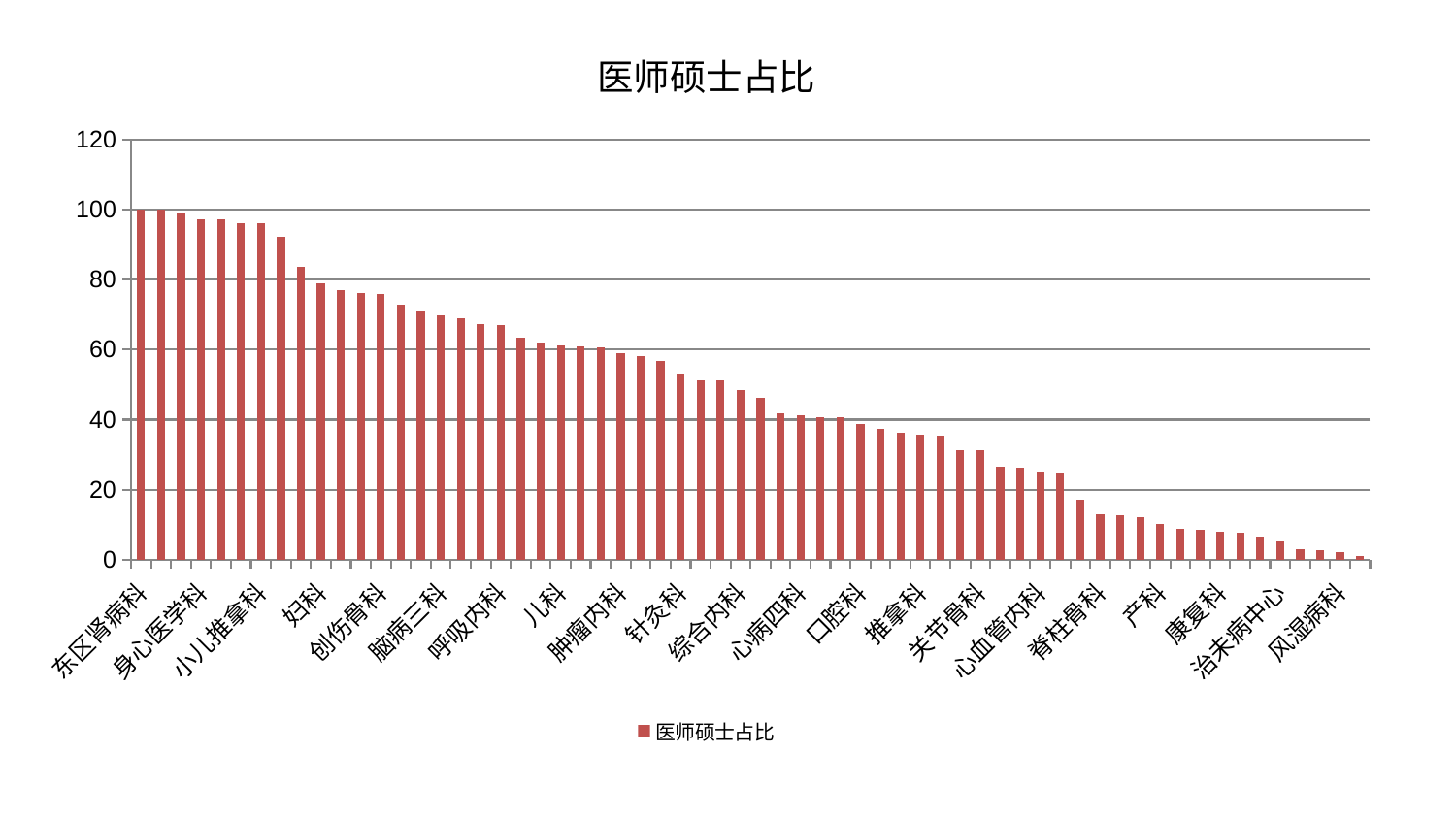

### Chart: 医师硕士占比

| Category | 医师硕士占比 |
|---|---|
| 东区肾病科 | 100.0 |
| 运动损伤骨科 | 99.88994274316609 |
| 脑病一科 | 98.94446892453877 |
| 身心医学科 | 97.29400803175437 |
| 西区重症医学科 | 97.24967914808566 |
| 东区重症医学科 | 96.22052077182019 |
| 小儿推拿科 | 96.16153395609264 |
| 重症医学科 | 92.31180583235121 |
| 医院 | 83.73501050287307 |
| 妇科 | 78.86764933978154 |
| 肝病科 | 77.12939072463234 |
| 周围血管科 | 76.29585354441768 |
| 创伤骨科 | 75.7922117657768 |
| 中医外治中心 | 72.73791542298322 |
| 心病三科 | 70.85601405411246 |
| 脑病三科 | 69.81808469143019 |
| 男科 | 69.0874233404649 |
| 微创骨科 | 67.40802296689249 |
| 呼吸内科 | 66.98124321860266 |
| 妇科妇二科合并 | 63.48294137515251 |
| 美容皮肤科 | 61.93443430809351 |
| 儿科 | 61.357445533546716 |
| 眼科 | 61.02553946659477 |
| 心病二科 | 60.779037959148326 |
| 肿瘤内科 | 59.02111610656938 |
| 肛肠科 | 58.26180714631766 |
| 肝胆外科 | 56.66617623379619 |
| 针灸科 | 53.10346599778184 |
| 血液科 | 51.28138568540941 |
| 耳鼻喉科 | 51.12965207683562 |
| 综合内科 | 48.50289698165347 |
| 普通外科 | 46.33341419632772 |
| 心病一科 | 41.824840098706844 |
| 心病四科 | 41.22605327449967 |
| 脑病二科 | 40.82664340045232 |
| 内分泌科 | 40.825867989591835 |
| 口腔科 | 38.851864769860626 |
| 老年医学科 | 37.478530887633354 |
| 神经外科 | 36.34556585059385 |
| 推拿科 | 35.693564013222236 |
| 泌尿外科 | 35.355938834863075 |
| 皮肤科 | 31.3333407671658 |
| 关节骨科 | 31.194348636812332 |
| 妇二科 | 26.637018805793364 |
| 中医经典科 | 26.30887878442211 |
| 心血管内科 | 25.088683634006046 |
| 消化内科 | 24.898675925590386 |
| 肾脏内科 | 17.150955440574144 |
| 脊柱骨科 | 12.851351027958868 |
| 乳腺甲状腺外科 | 12.771840190228136 |
| 脾胃科消化科合并 | 12.18681755981422 |
| 产科 | 10.072946823999768 |
| 胸外科 | 8.726426586792572 |
| 脾胃病科 | 8.545286459224545 |
| 康复科 | 7.890987794878227 |
| 神经内科 | 7.7688892239669824 |
| 肾病科 | 6.539830710812368 |
| 治未病中心 | 5.302170438708486 |
| 显微骨科 | 2.934590271055818 |
| 骨科 | 2.6832030108666856 |
| 风湿病科 | 2.2422104320261793 |
| 小儿骨科 | 1.0356011740645366 |
213